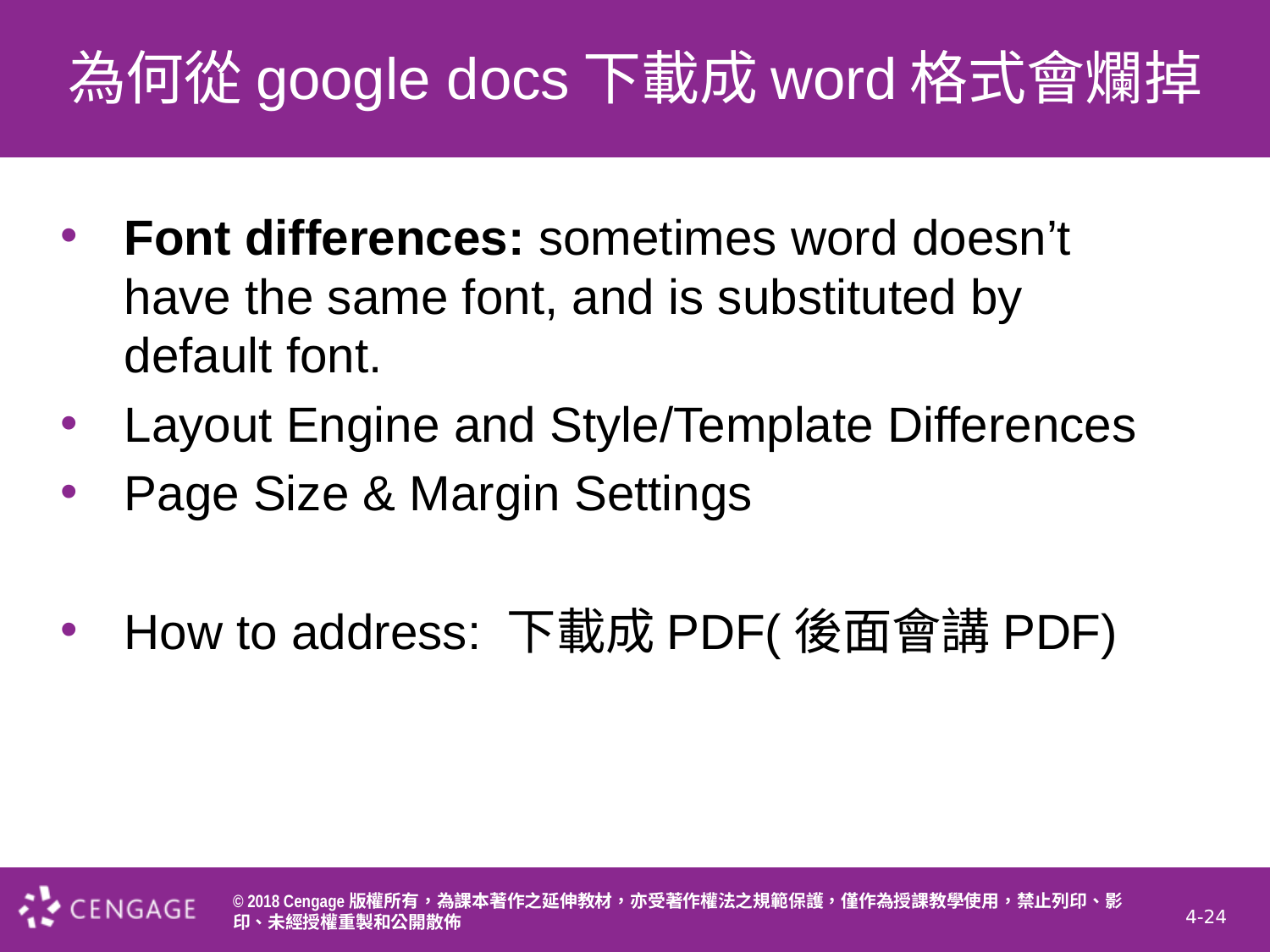

# 為何從google docs下載成word格式會爛掉
Font differences: sometimes word doesn’t have the same font, and is substituted by default font.
Layout Engine and Style/Template Differences
Page Size & Margin Settings

How to address: 下載成PDF(後面會講PDF)